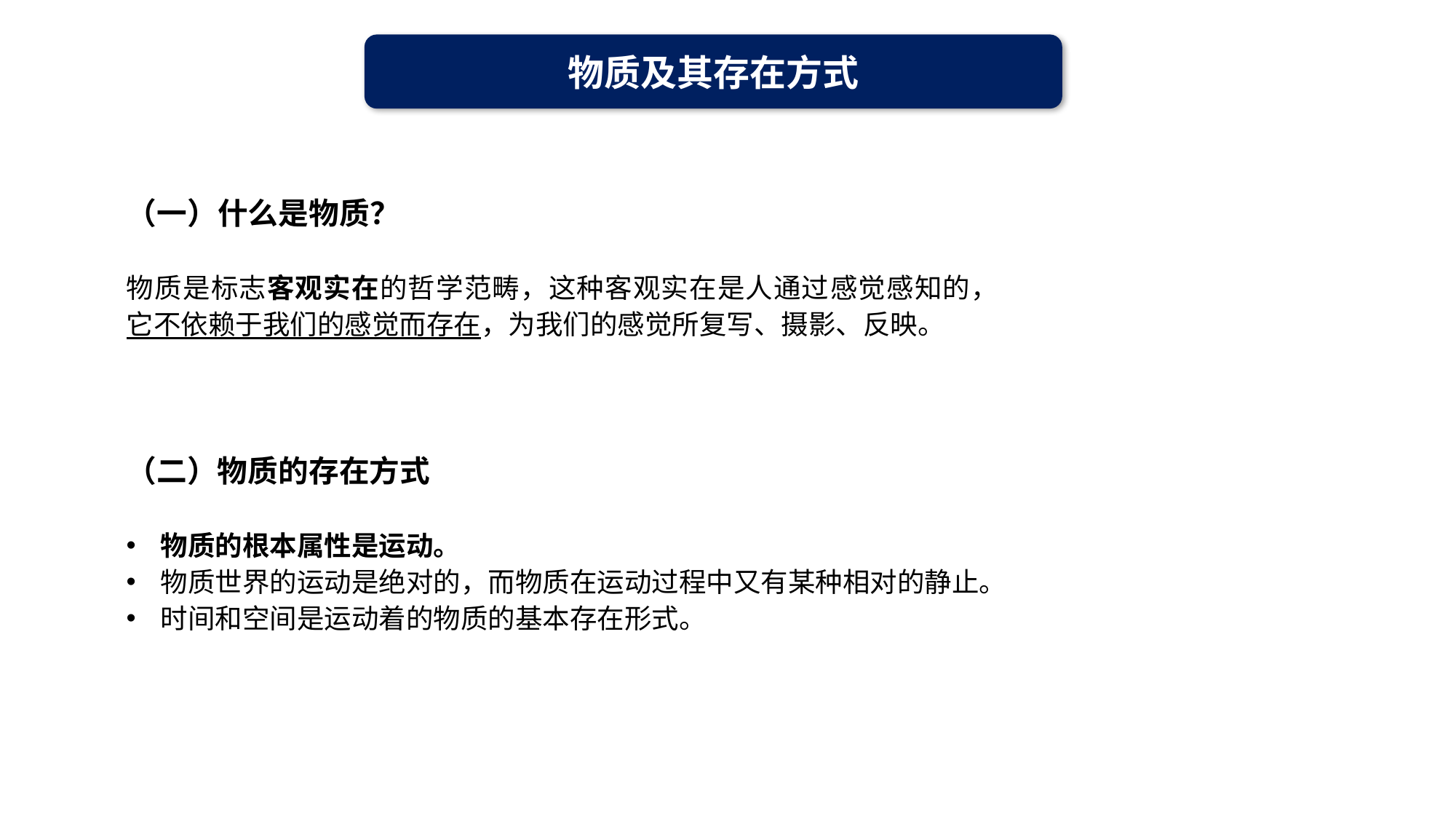

物质及其存在方式
（一）什么是物质？

物质是标志客观实在的哲学范畴，这种客观实在是人通过感觉感知的，它不依赖于我们的感觉而存在，为我们的感觉所复写、摄影、反映。
（二）物质的存在方式

物质的根本属性是运动。
物质世界的运动是绝对的，而物质在运动过程中又有某种相对的静止。
时间和空间是运动着的物质的基本存在形式。